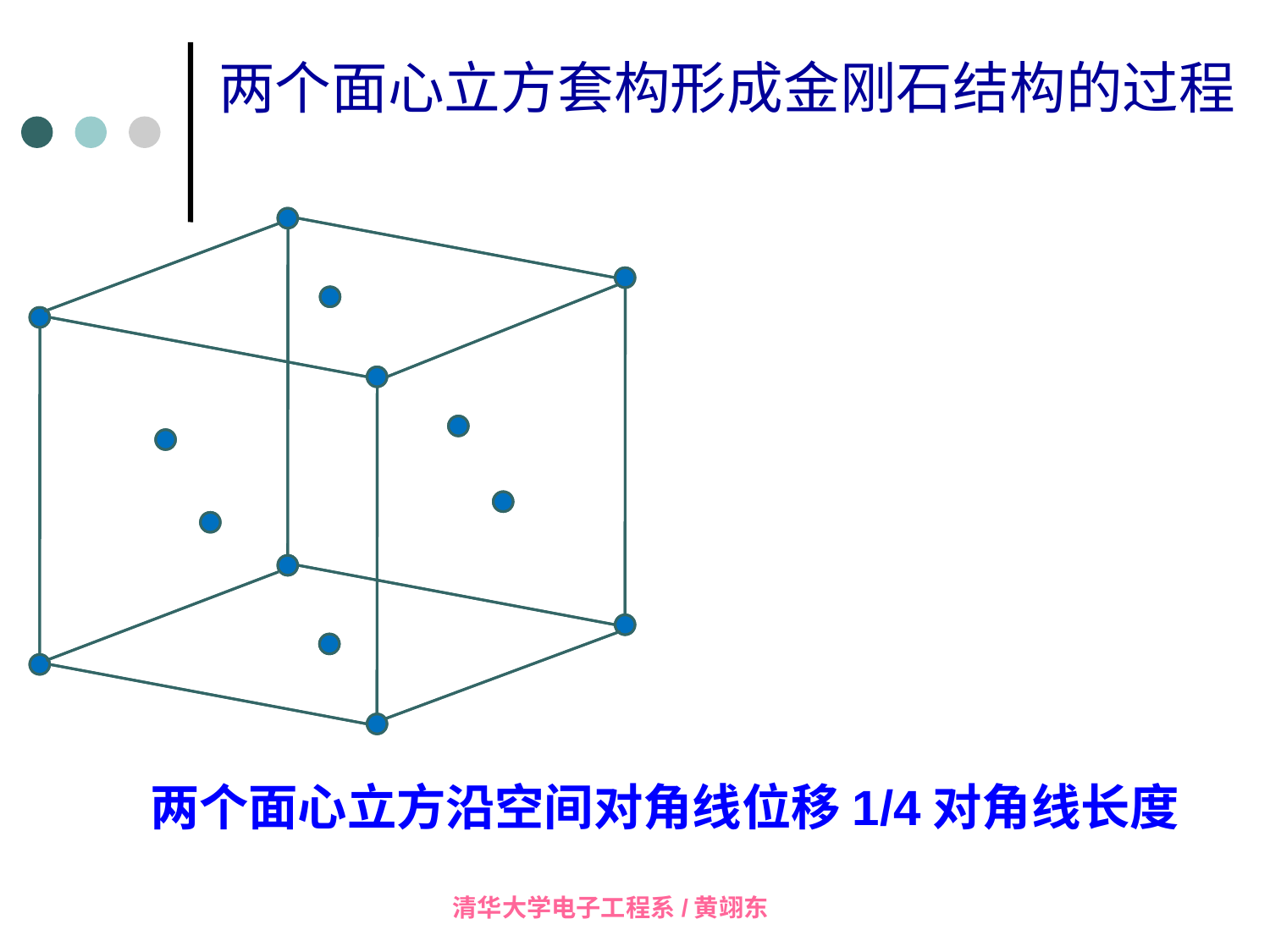

两个面心立方套构形成金刚石结构的过程

两个面心立方沿空间对角线位移1/4对角线长度